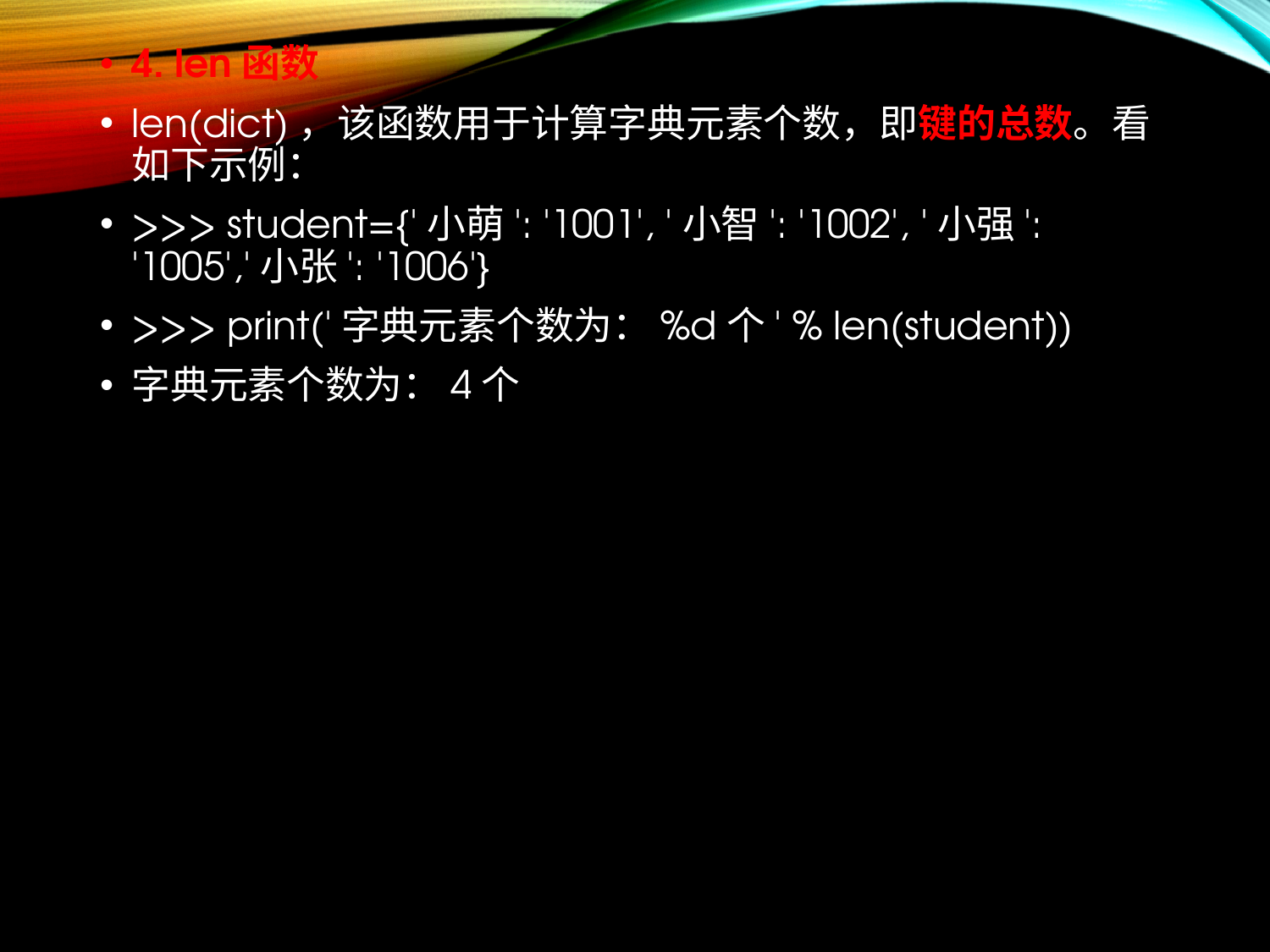

4. len函数
len(dict)，该函数用于计算字典元素个数，即键的总数。看如下示例：
>>> student={'小萌': '1001', '小智': '1002', '小强': '1005','小张': '1006'}
>>> print('字典元素个数为：%d个' % len(student))
字典元素个数为：4个